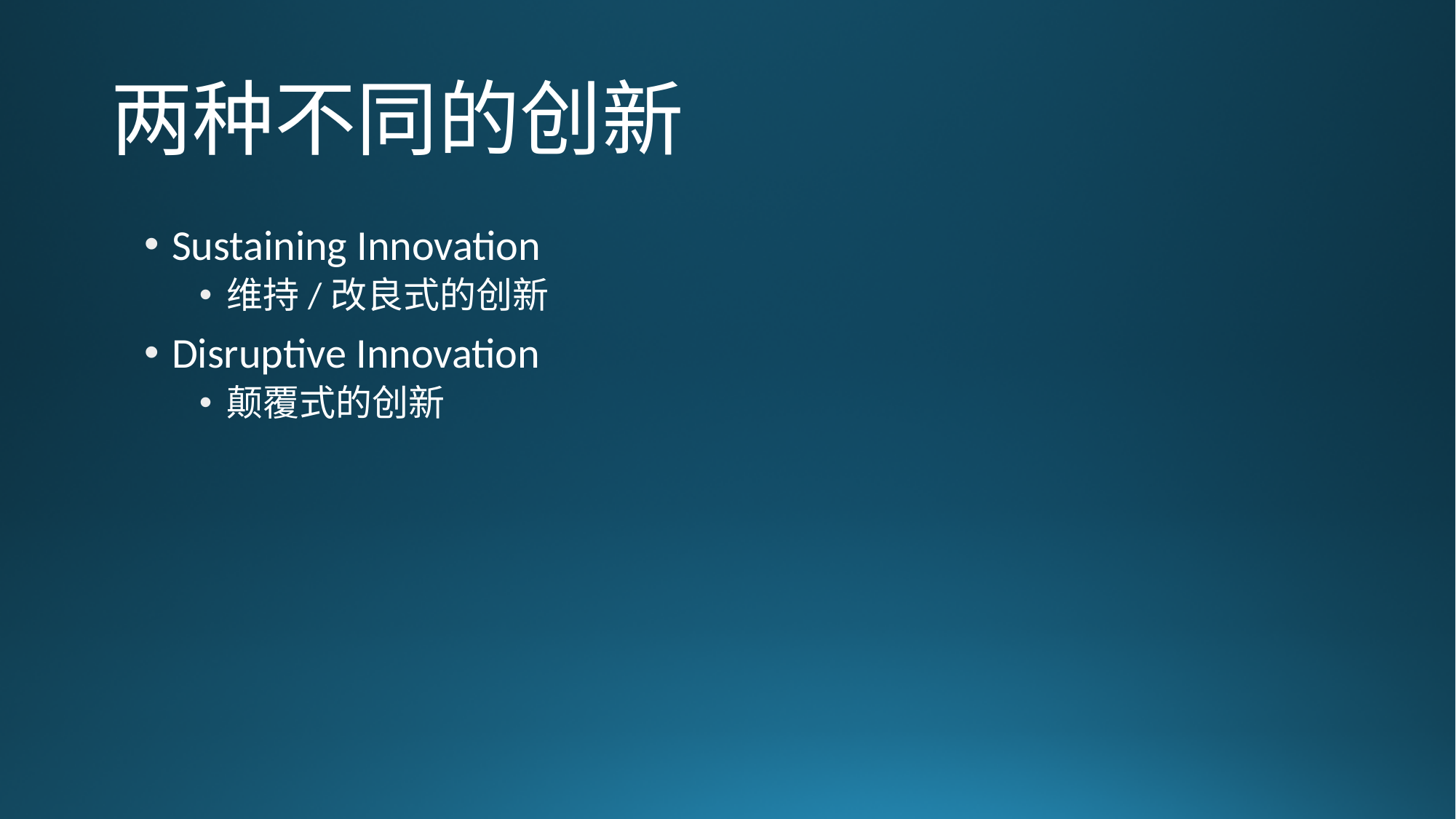

# 两种不同的创新
Sustaining Innovation
维持/改良式的创新
Disruptive Innovation
颠覆式的创新